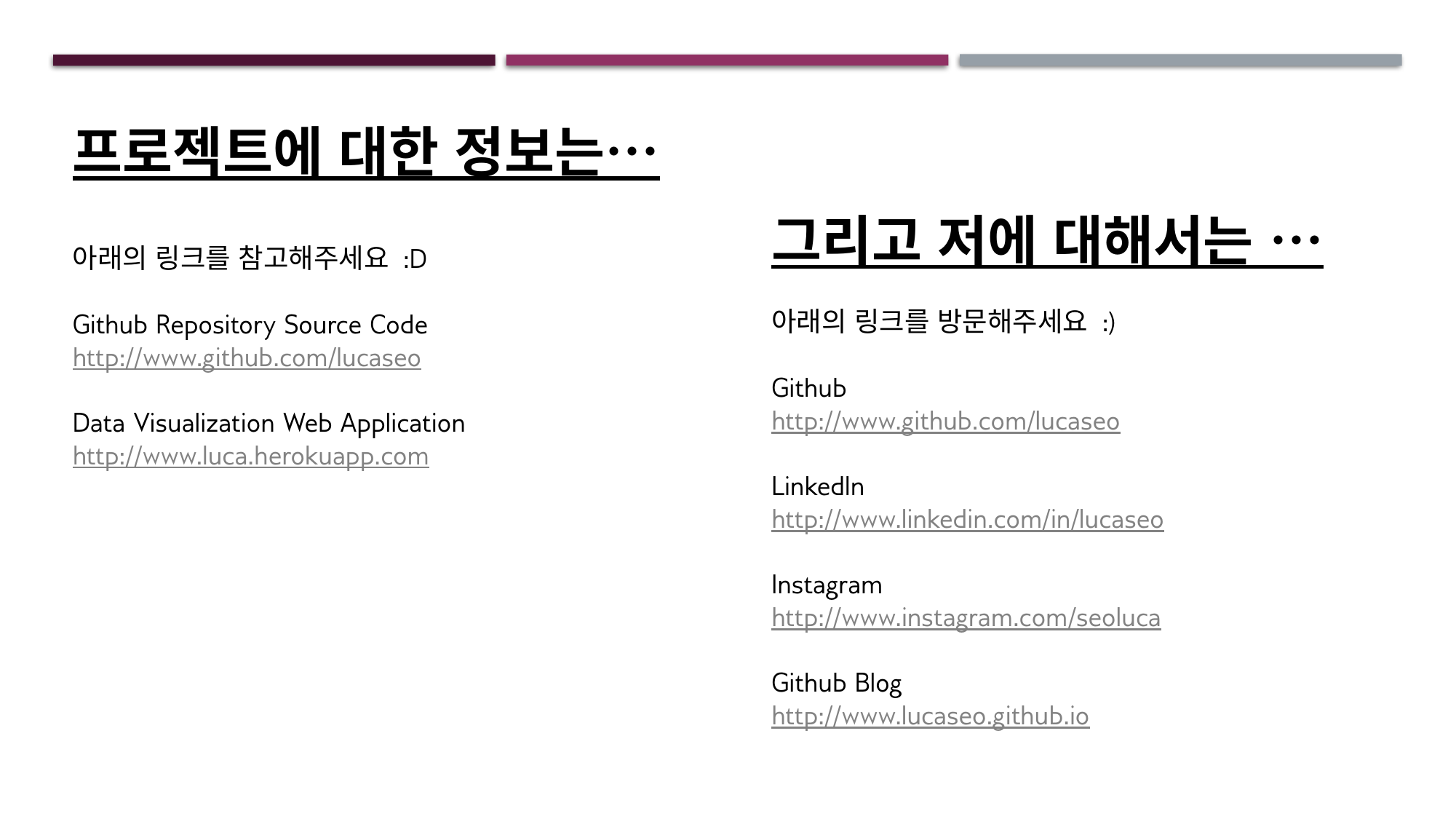

프로젝트에 대한 정보는…
그리고 저에 대해서는 …
아래의 링크를 참고해주세요 :D

Github Repository Source Code
http://www.github.com/lucaseo

Data Visualization Web Application
http://www.luca.herokuapp.com
아래의 링크를 방문해주세요 :)

Github
http://www.github.com/lucaseo

LinkedIn
http://www.linkedin.com/in/lucaseo

Instagram
http://www.instagram.com/seoluca

Github Blog
http://www.lucaseo.github.io